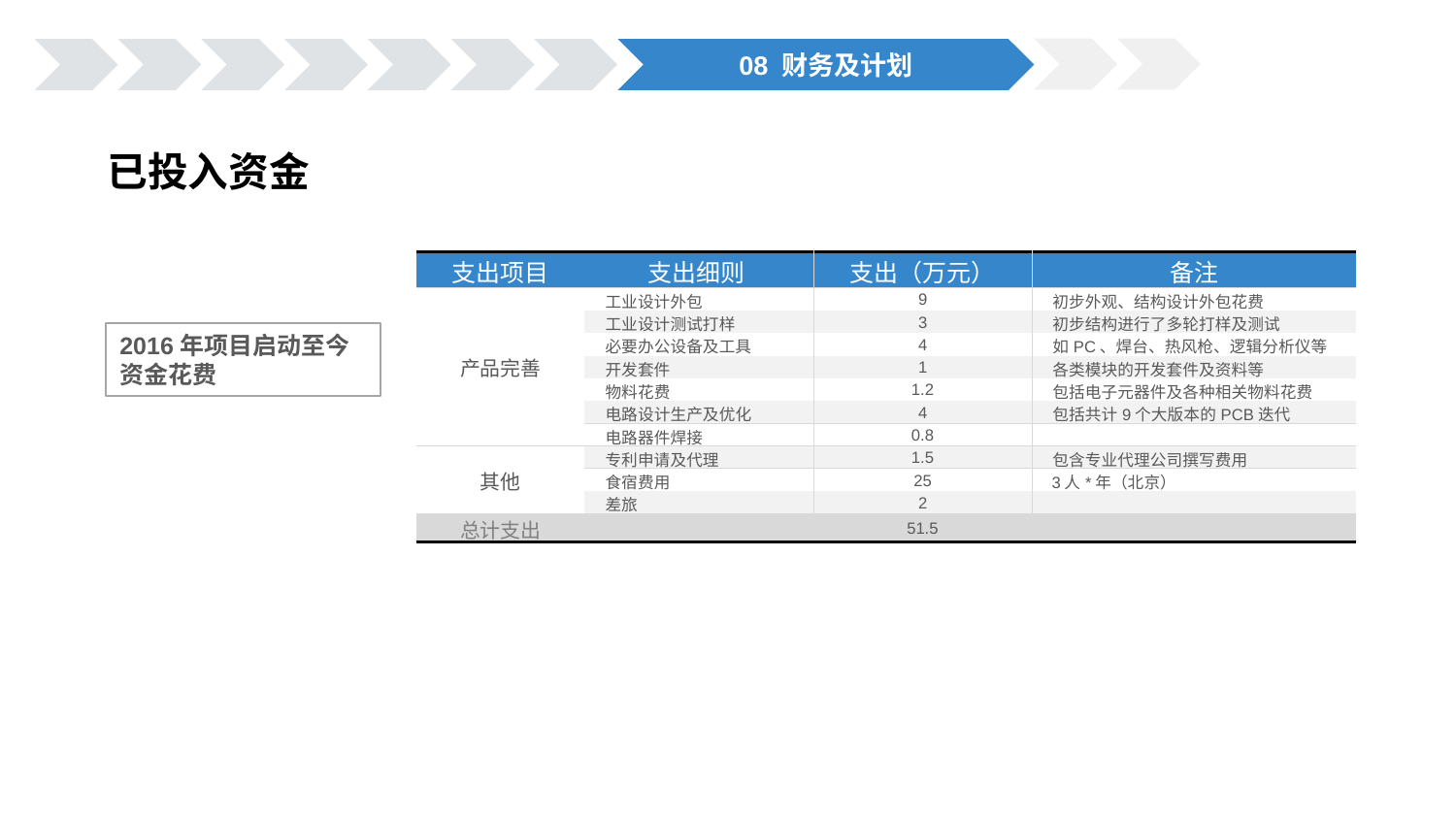

08 财务及计划

已投入资金
| 支出项目 | 支出细则 | 支出（万元） | 备注 |
| --- | --- | --- | --- |
| 产品完善 | 工业设计外包 | 9 | 初步外观、结构设计外包花费 |
|  | 工业设计测试打样 | 3 | 初步结构进行了多轮打样及测试 |
|  | 必要办公设备及工具 | 4 | 如PC、焊台、热风枪、逻辑分析仪等 |
|  | 开发套件 | 1 | 各类模块的开发套件及资料等 |
|  | 物料花费 | 1.2 | 包括电子元器件及各种相关物料花费 |
|  | 电路设计生产及优化 | 4 | 包括共计9个大版本的PCB迭代 |
|  | 电路器件焊接 | 0.8 |  |
| 其他 | 专利申请及代理 | 1.5 | 包含专业代理公司撰写费用 |
|  | 食宿费用 | 25 | 3人\*年（北京） |
|  | 差旅 | 2 |  |
| 总计支出 |  | 51.5 |  |
2016年项目启动至今
资金花费